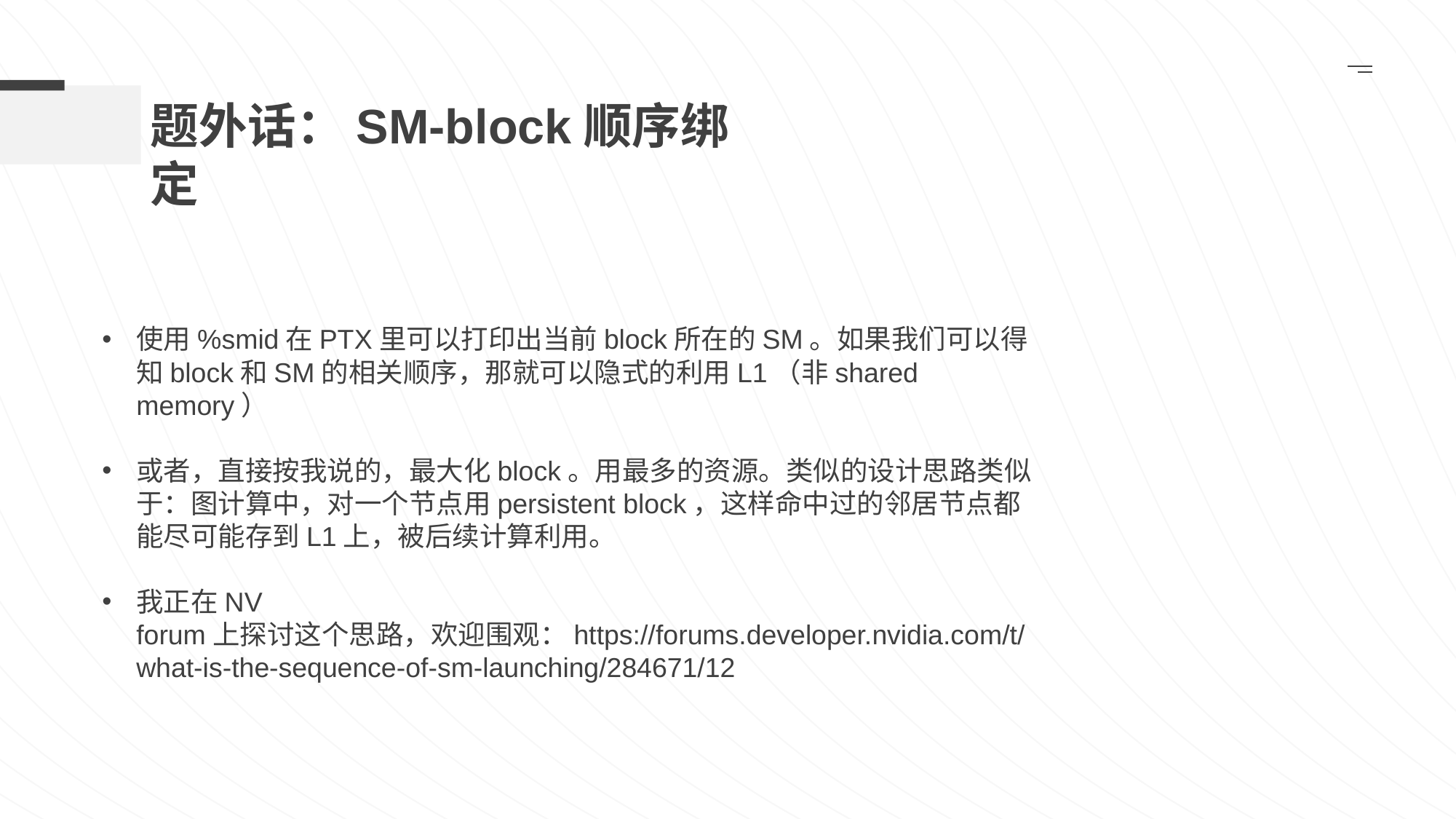

题外话：SM-block顺序绑定
使用%smid在PTX里可以打印出当前block所在的SM。如果我们可以得知block和SM的相关顺序，那就可以隐式的利用L1（非shared memory）

或者，直接按我说的，最大化block。用最多的资源。类似的设计思路类似于：图计算中，对一个节点用persistent block，这样命中过的邻居节点都能尽可能存到L1上，被后续计算利用。

我正在NV forum上探讨这个思路，欢迎围观：https://forums.developer.nvidia.com/t/what-is-the-sequence-of-sm-launching/284671/12